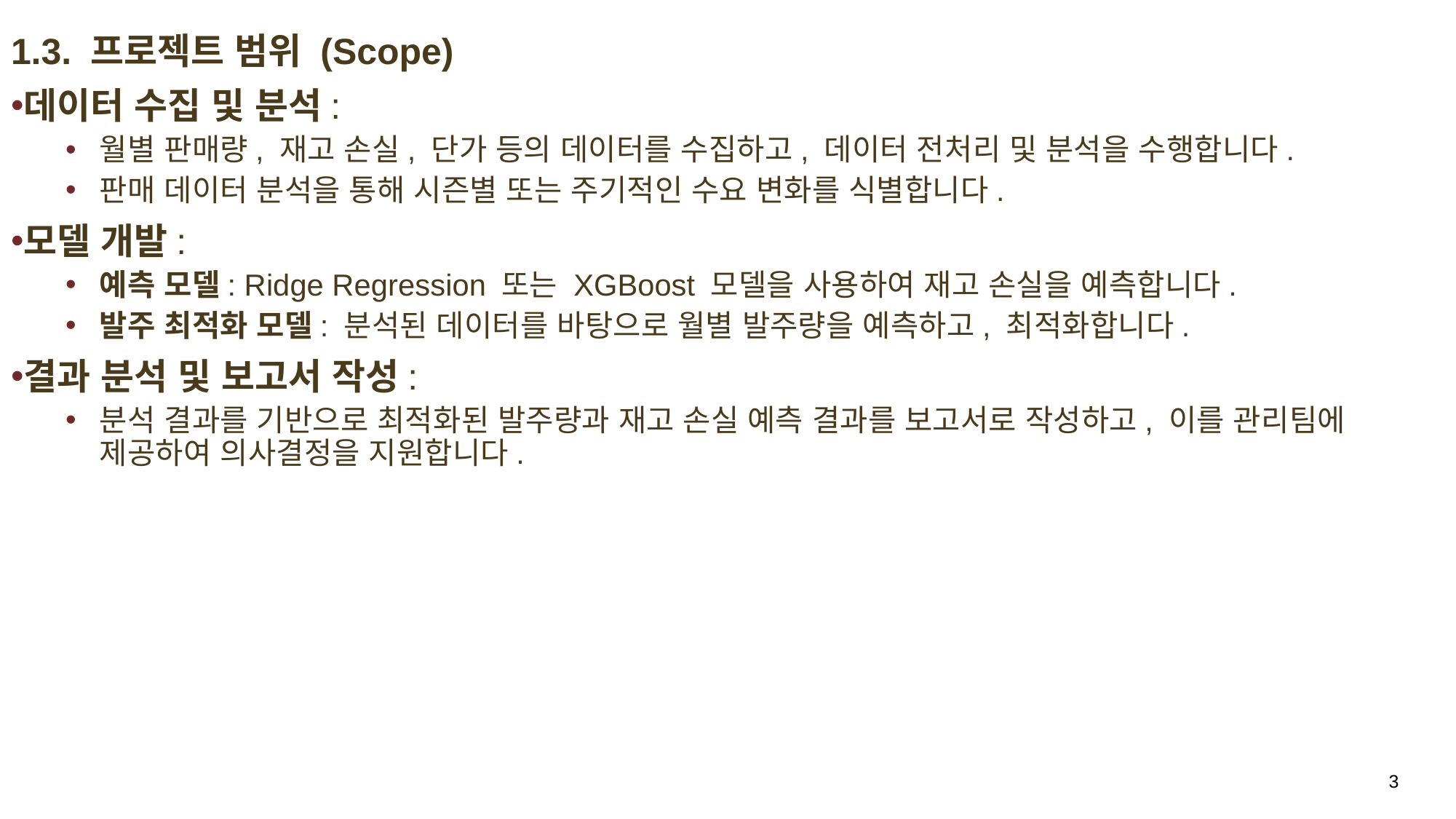

1.3. 프로젝트 범위 (Scope)
데이터 수집 및 분석:
월별 판매량, 재고 손실, 단가 등의 데이터를 수집하고, 데이터 전처리 및 분석을 수행합니다.
판매 데이터 분석을 통해 시즌별 또는 주기적인 수요 변화를 식별합니다.
모델 개발:
예측 모델: Ridge Regression 또는 XGBoost 모델을 사용하여 재고 손실을 예측합니다.
발주 최적화 모델: 분석된 데이터를 바탕으로 월별 발주량을 예측하고, 최적화합니다.
결과 분석 및 보고서 작성:
분석 결과를 기반으로 최적화된 발주량과 재고 손실 예측 결과를 보고서로 작성하고, 이를 관리팀에 제공하여 의사결정을 지원합니다.

3